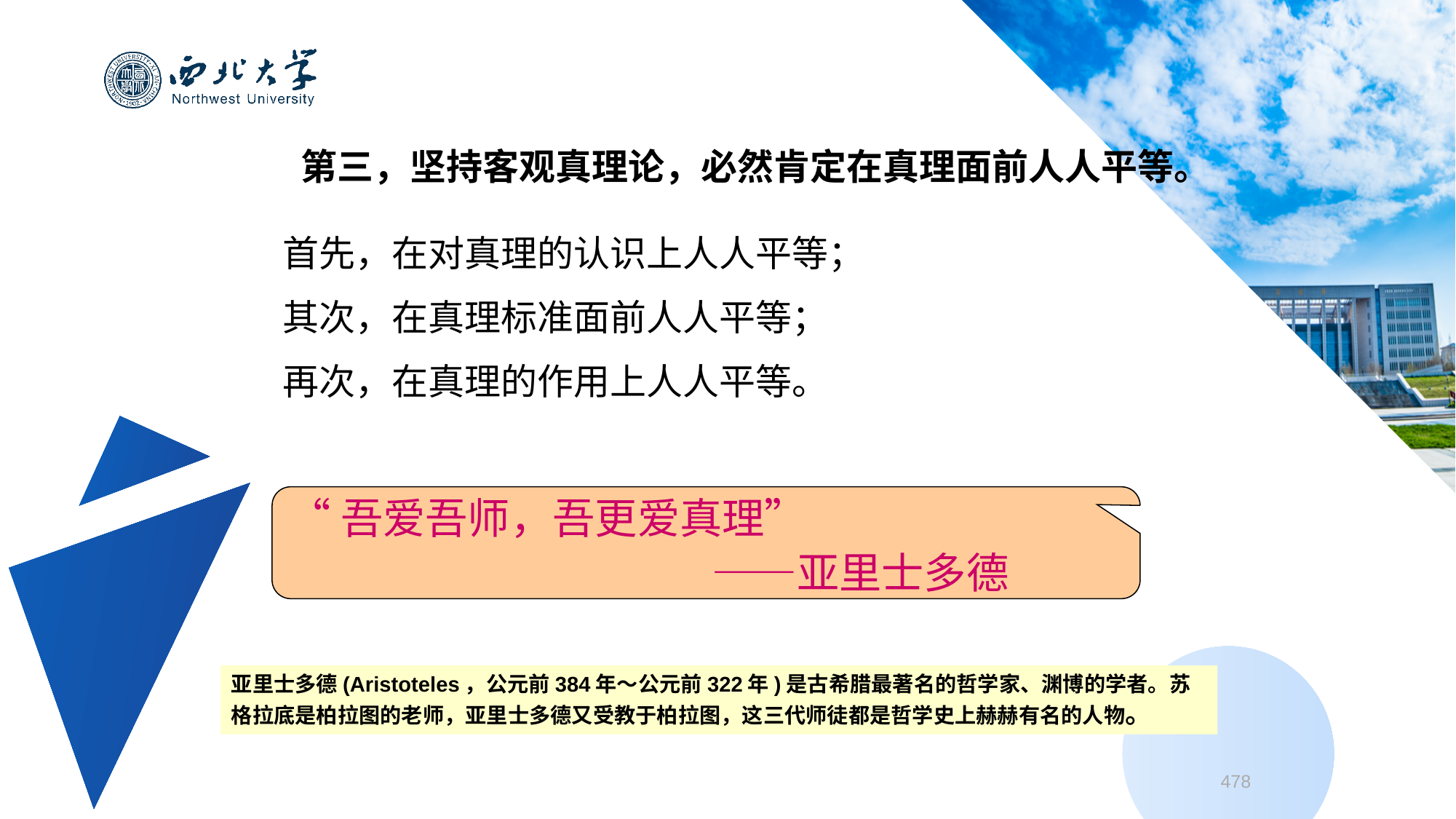

第三，坚持客观真理论，必然肯定在真理面前人人平等。
首先，在对真理的认识上人人平等；
其次，在真理标准面前人人平等；
再次，在真理的作用上人人平等。
“吾爱吾师，吾更爱真理”
　　　　　　　　　　——亚里士多德
亚里士多德(Aristoteles，公元前384年～公元前322年)是古希腊最著名的哲学家、渊博的学者。苏格拉底是柏拉图的老师，亚里士多德又受教于柏拉图，这三代师徒都是哲学史上赫赫有名的人物。
478